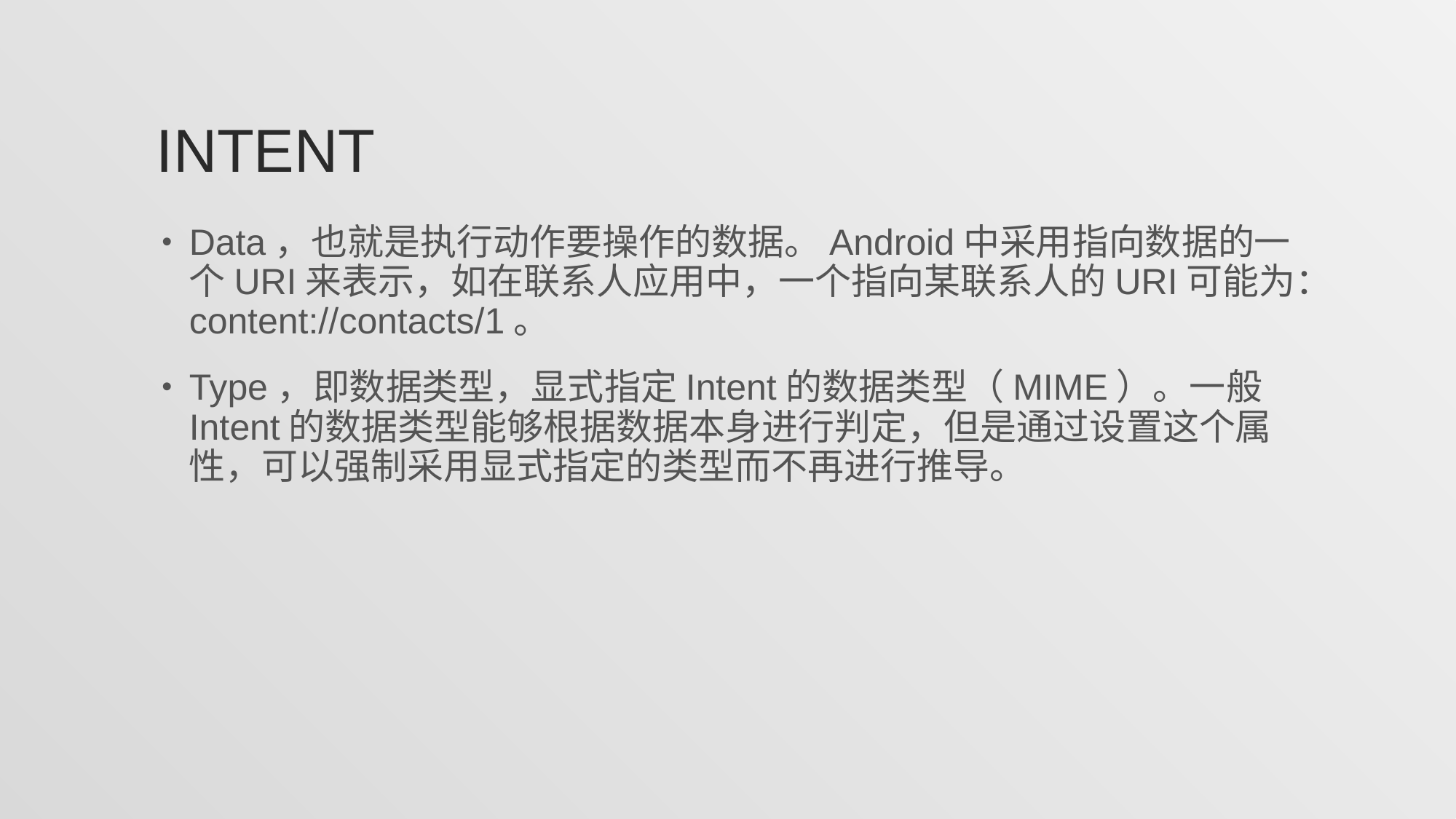

# Intent
Data，也就是执行动作要操作的数据。Android中采用指向数据的一个URI来表示，如在联系人应用中，一个指向某联系人的URI可能为：content://contacts/1。
Type，即数据类型，显式指定Intent的数据类型（MIME）。一般Intent的数据类型能够根据数据本身进行判定，但是通过设置这个属性，可以强制采用显式指定的类型而不再进行推导。